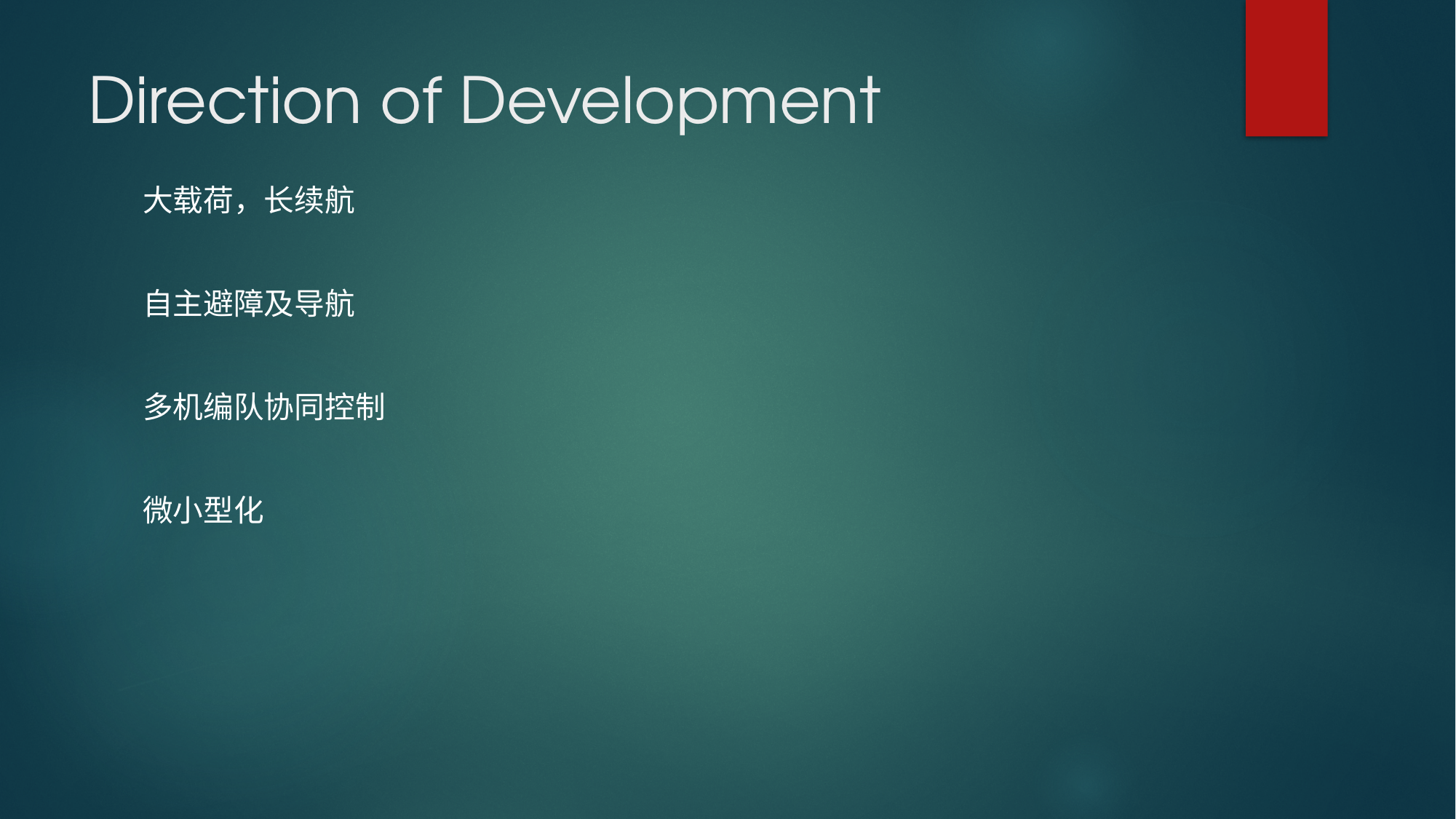

# Direction of Development
大载荷，长续航

自主避障及导航

多机编队协同控制

微小型化